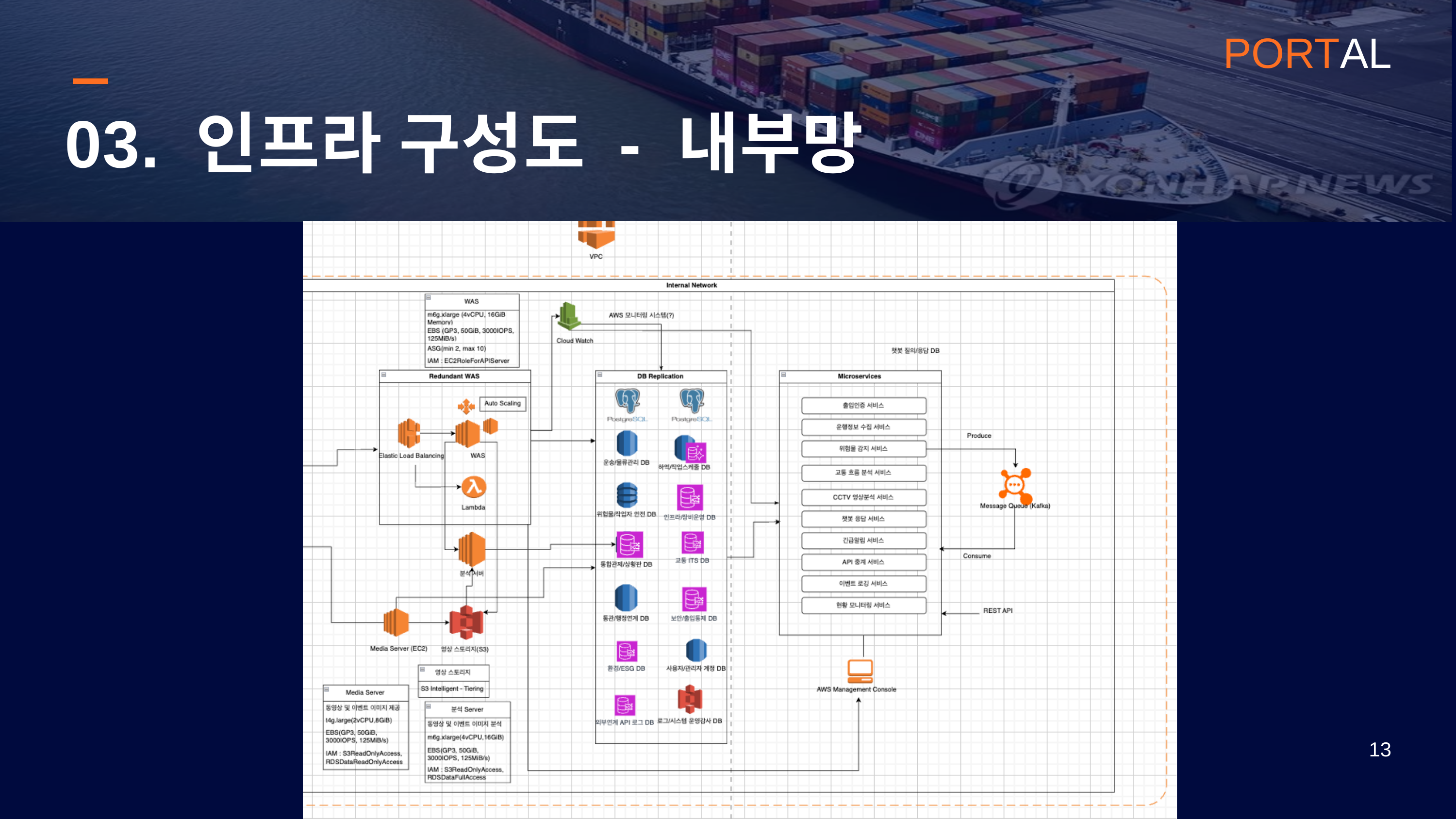

PORTAL

03. 인프라 구성도 - 내부망

13